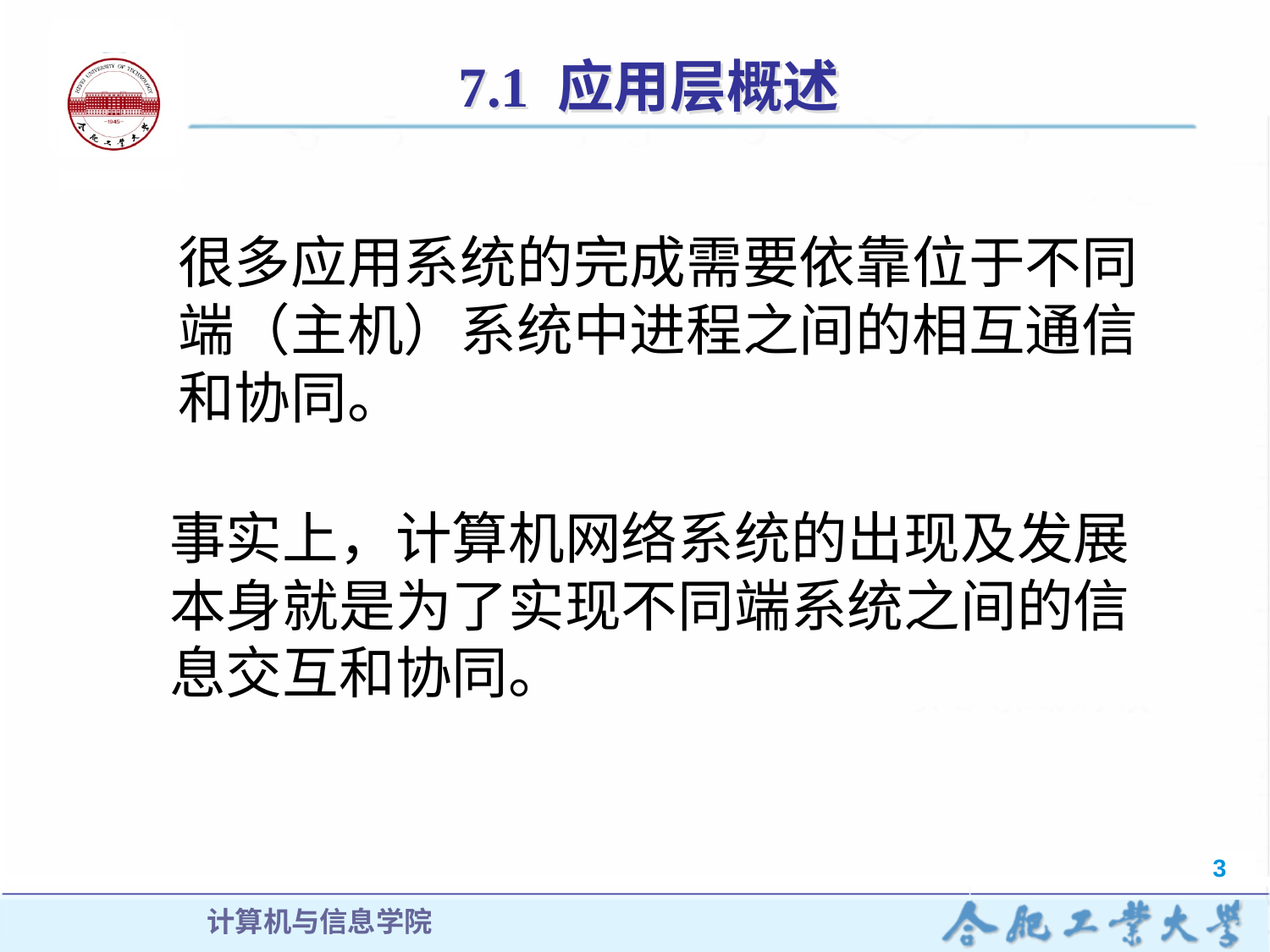

7.1 应用层概述
很多应用系统的完成需要依靠位于不同端（主机）系统中进程之间的相互通信和协同。
事实上，计算机网络系统的出现及发展本身就是为了实现不同端系统之间的信息交互和协同。